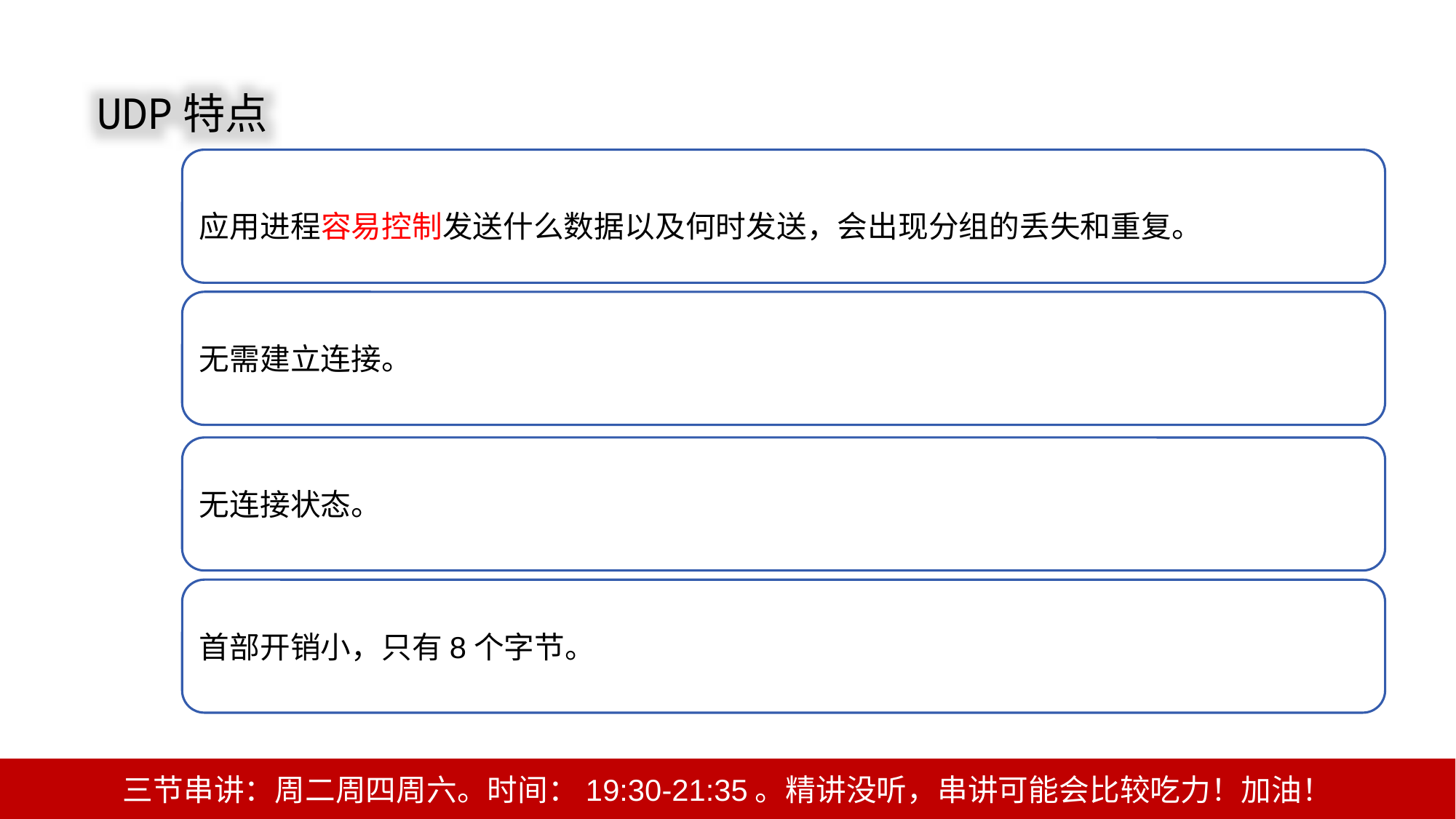

UDP特点
应用进程容易控制发送什么数据以及何时发送，会出现分组的丢失和重复。
无需建立连接。
无连接状态。
首部开销小，只有8个字节。